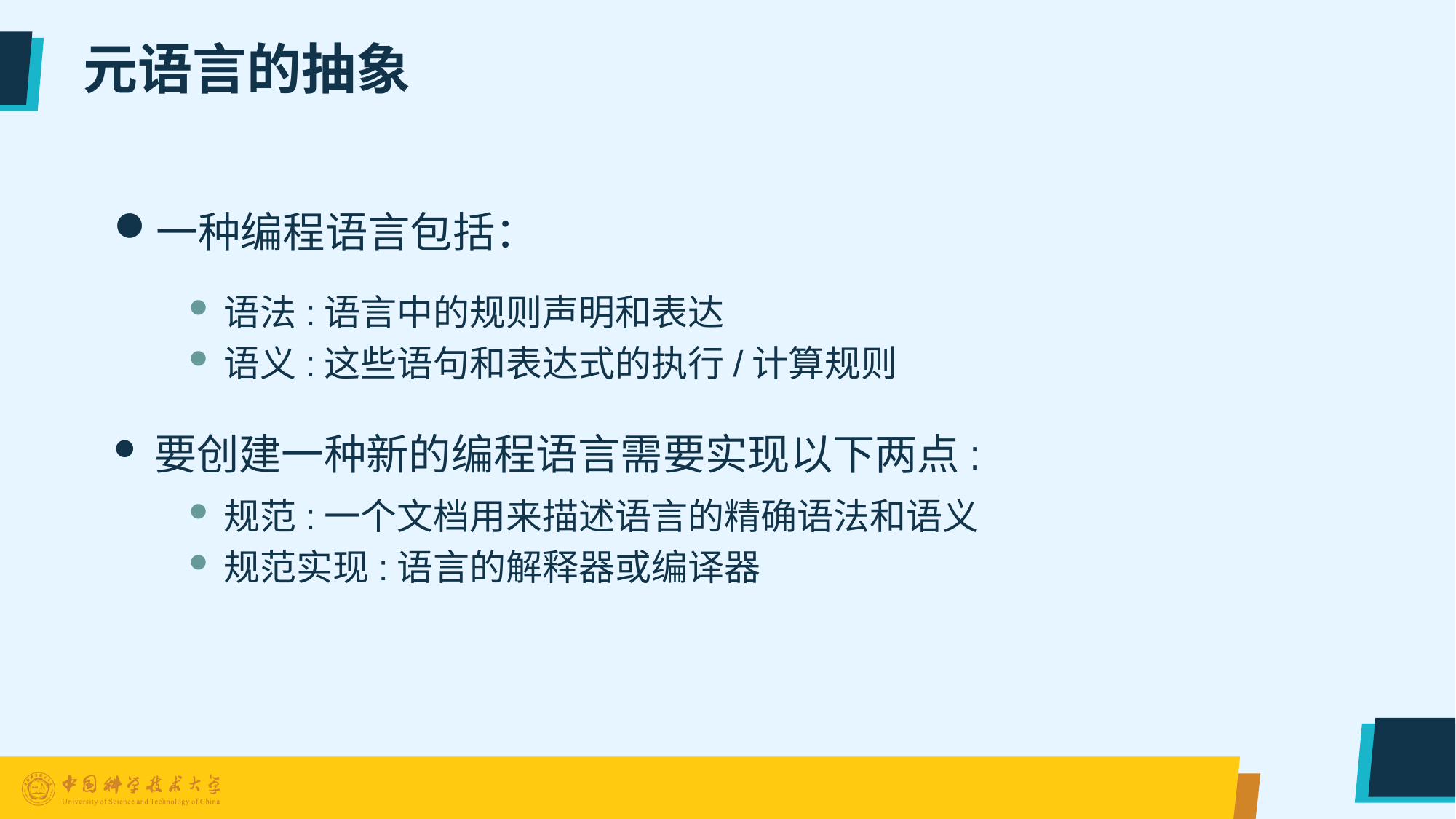

# 元语言的抽象

一种编程语言包括：

语法:语言中的规则声明和表达
语义:这些语句和表达式的执行/计算规则

规范:一个文档用来描述语言的精确语法和语义
规范实现:语言的解释器或编译器

要创建一种新的编程语言需要实现以下两点: